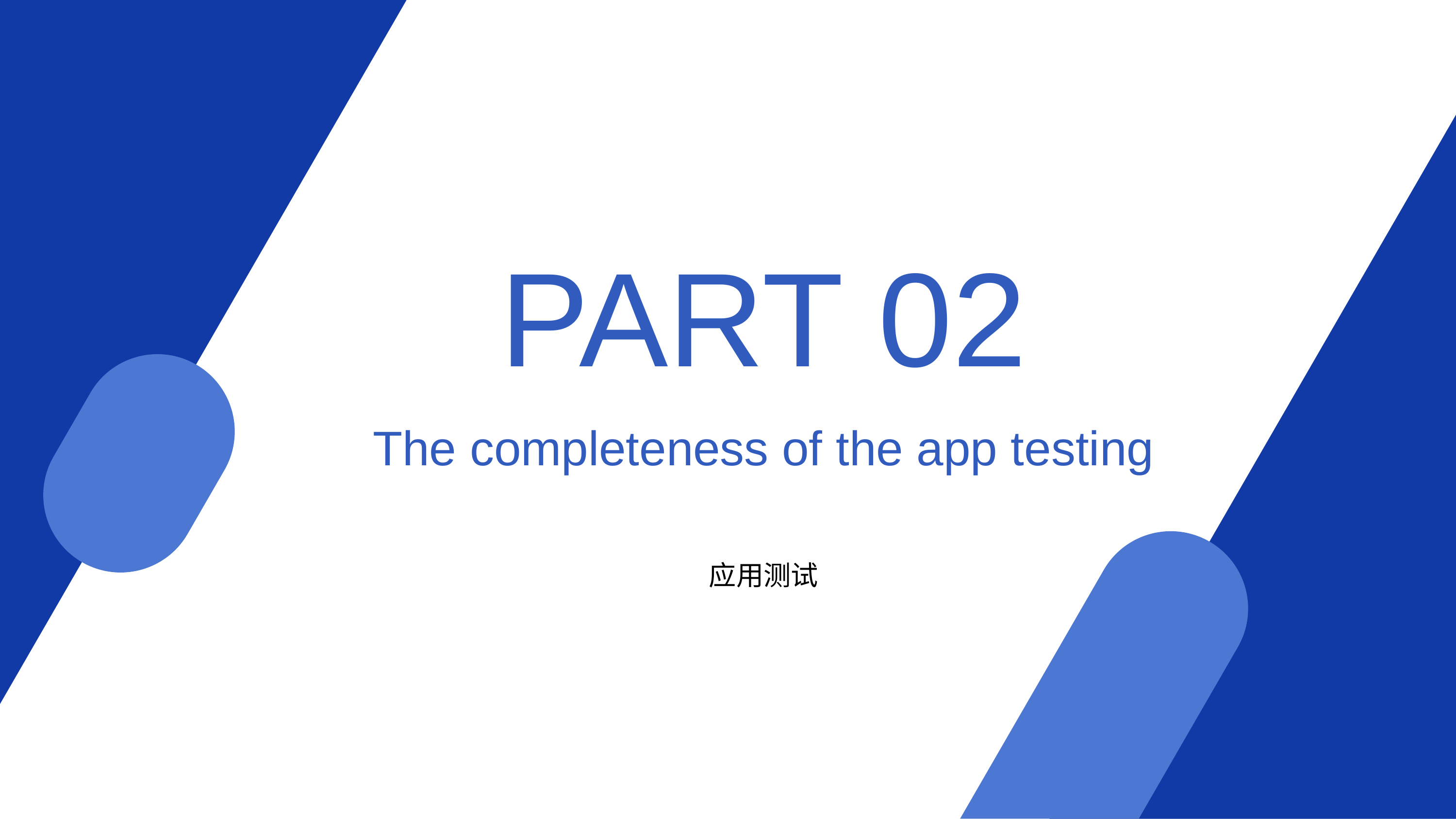

PART 02

The completeness of the app testing

应用测试